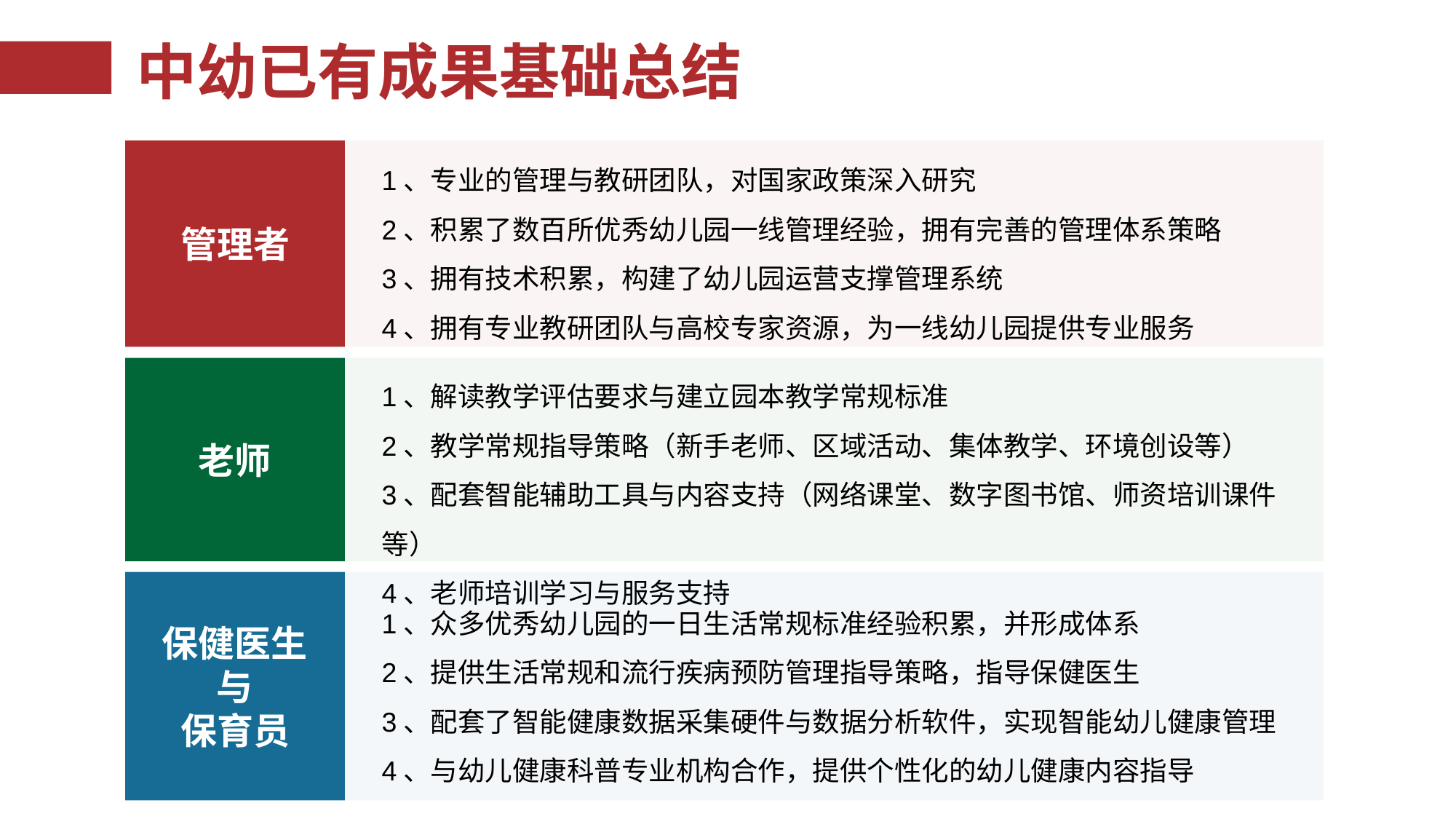

# 中幼已有成果基础总结

管理者

1、专业的管理与教研团队，对国家政策深入研究
2、积累了数百所优秀幼儿园一线管理经验，拥有完善的管理体系策略
3、拥有技术积累，构建了幼儿园运营支撑管理系统
4、拥有专业教研团队与高校专家资源，为一线幼儿园提供专业服务
1、解读教学评估要求与建立园本教学常规标准
2、教学常规指导策略（新手老师、区域活动、集体教学、环境创设等）
3、配套智能辅助工具与内容支持（网络课堂、数字图书馆、师资培训课件等）
4、老师培训学习与服务支持
老师

保健医生
与
保育员
1、众多优秀幼儿园的一日生活常规标准经验积累，并形成体系
2、提供生活常规和流行疾病预防管理指导策略，指导保健医生
3、配套了智能健康数据采集硬件与数据分析软件，实现智能幼儿健康管理
4、与幼儿健康科普专业机构合作，提供个性化的幼儿健康内容指导